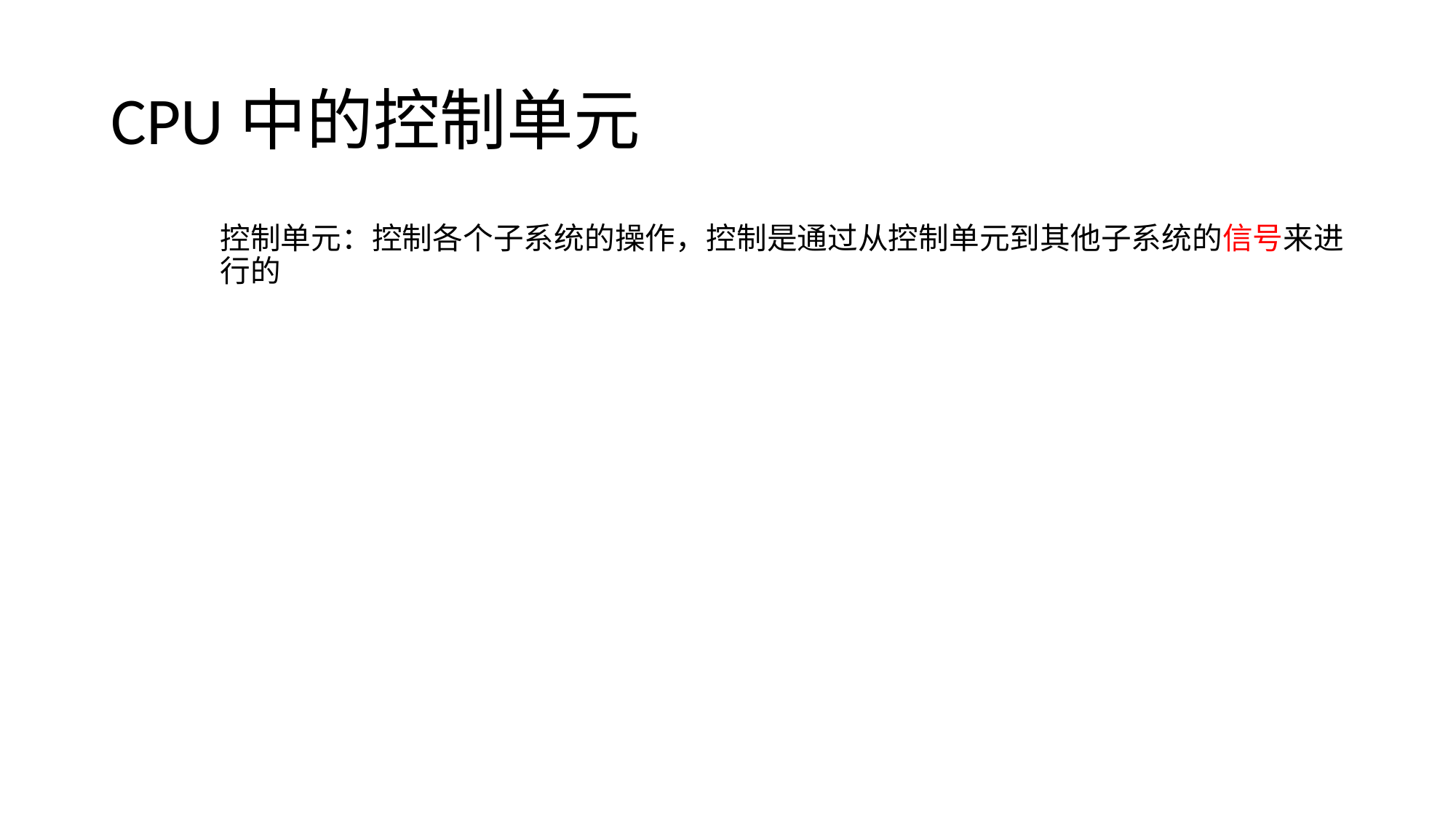

# CPU中的控制单元
控制单元：控制各个子系统的操作，控制是通过从控制单元到其他子系统的信号来进行的